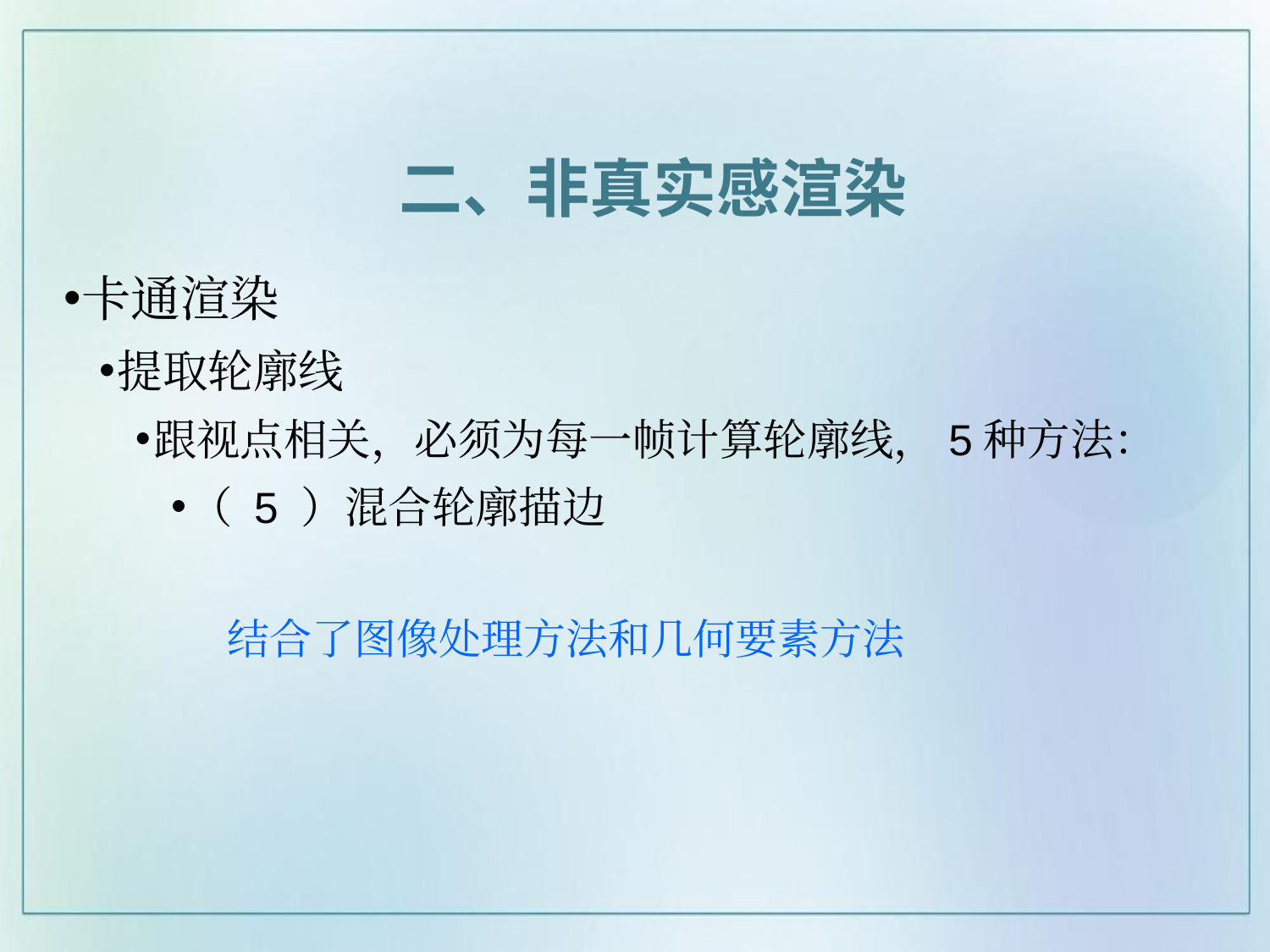

二、非真实感渲染
卡通渲染
提取轮廓线
跟视点相关，必须为每一帧计算轮廓线，5种方法：
（ 5 ）混合轮廓描边

结合了图像处理方法和几何要素方法